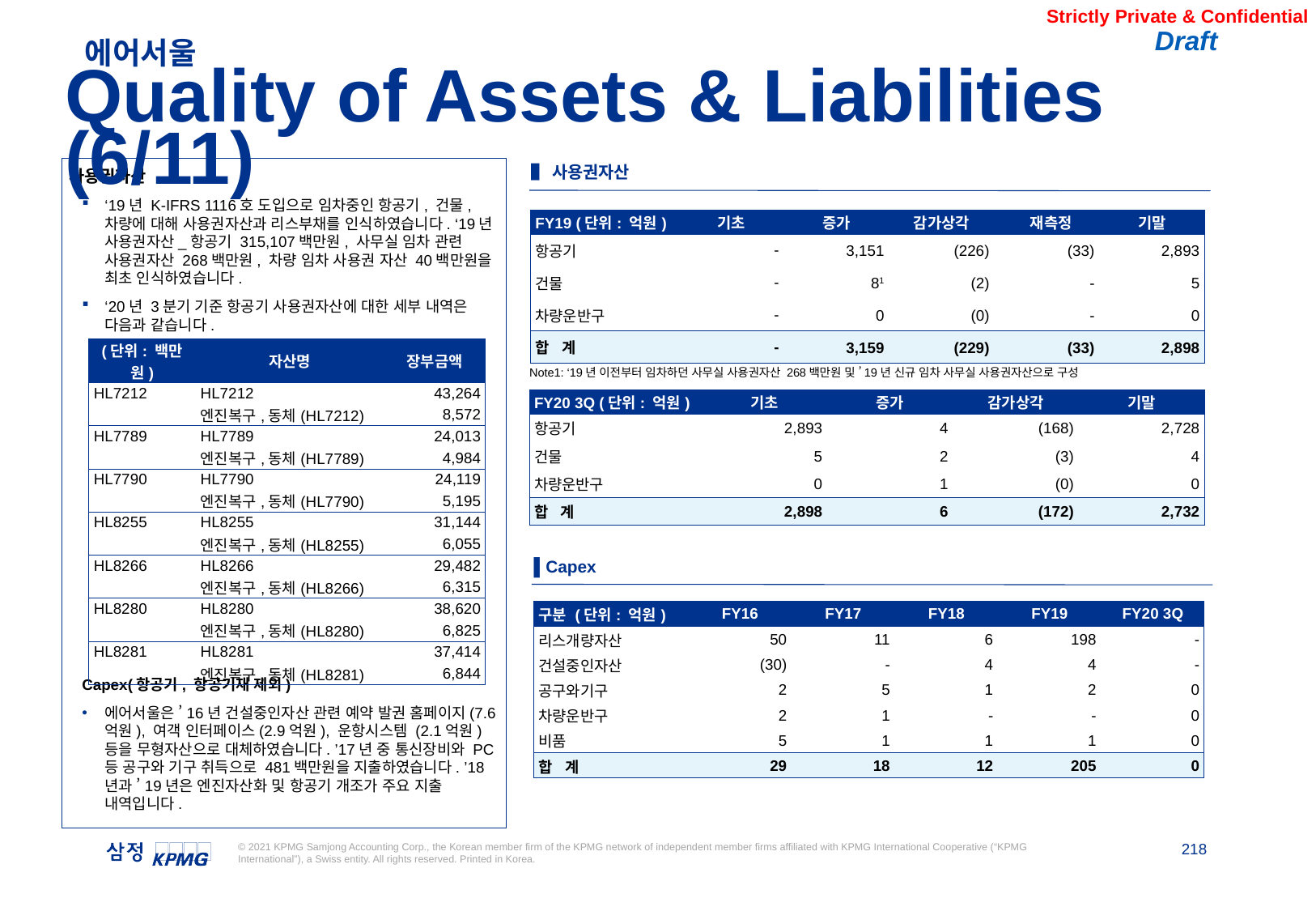

에어서울
Quality of Assets & Liabilities (6/11)
▌사용권자산

사용권자산
‘19년 K-IFRS 1116호 도입으로 임차중인 항공기, 건물, 차량에 대해 사용권자산과 리스부채를 인식하였습니다. ‘19년 사용권자산_항공기 315,107백만원, 사무실 임차 관련 사용권자산 268백만원, 차량 임차 사용권 자산 40백만원을 최초 인식하였습니다.
‘20년 3분기 기준 항공기 사용권자산에 대한 세부 내역은 다음과 같습니다.

Capex(항공기, 항공기재 제외)
에어서울은 ’16년 건설중인자산 관련 예약 발권 홈페이지(7.6억원), 여객 인터페이스(2.9억원), 운항시스템 (2.1억원) 등을 무형자산으로 대체하였습니다. ’17년 중 통신장비와 PC 등 공구와 기구 취득으로 481백만원을 지출하였습니다. ’18년과 ’19년은 엔진자산화 및 항공기 개조가 주요 지출 내역입니다.

| FY19 (단위: 억원) | 기초 | 증가 | 감가상각 | 재측정 | 기말 |
| --- | --- | --- | --- | --- | --- |
| 항공기 | - | 3,151 | (226) | (33) | 2,893 |
| 건물 | - | 81 | (2) | - | 5 |
| 차량운반구 | - | 0 | (0) | - | 0 |
| 합 계 | - | 3,159 | (229) | (33) | 2,898 |
| (단위: 백만원) | 자산명 | 장부금액 |
| --- | --- | --- |
| HL7212 | HL7212 | 43,264 |
|  | 엔진복구,동체(HL7212) | 8,572 |
| HL7789 | HL7789 | 24,013 |
|  | 엔진복구,동체(HL7789) | 4,984 |
| HL7790 | HL7790 | 24,119 |
|  | 엔진복구,동체(HL7790) | 5,195 |
| HL8255 | HL8255 | 31,144 |
|  | 엔진복구,동체(HL8255) | 6,055 |
| HL8266 | HL8266 | 29,482 |
|  | 엔진복구,동체(HL8266) | 6,315 |
| HL8280 | HL8280 | 38,620 |
|  | 엔진복구,동체(HL8280) | 6,825 |
| HL8281 | HL8281 | 37,414 |
|  | 엔진복구,동체(HL8281) | 6,844 |
Note1: ‘19년 이전부터 임차하던 사무실 사용권자산 268백만원 및 ’19년 신규 임차 사무실 사용권자산으로 구성
| FY20 3Q (단위: 억원) | 기초 | 증가 | 감가상각 | 기말 |
| --- | --- | --- | --- | --- |
| 항공기 | 2,893 | 4 | (168) | 2,728 |
| 건물 | 5 | 2 | (3) | 4 |
| 차량운반구 | 0 | 1 | (0) | 0 |
| 합 계 | 2,898 | 6 | (172) | 2,732 |
▌Capex

| 구분 (단위: 억원) | FY16 | FY17 | FY18 | FY19 | FY20 3Q |
| --- | --- | --- | --- | --- | --- |
| 리스개량자산 | 50 | 11 | 6 | 198 | - |
| 건설중인자산 | (30) | - | 4 | 4 | - |
| 공구와기구 | 2 | 5 | 1 | 2 | 0 |
| 차량운반구 | 2 | 1 | - | - | 0 |
| 비품 | 5 | 1 | 1 | 1 | 0 |
| 합 계 | 29 | 18 | 12 | 205 | 0 |